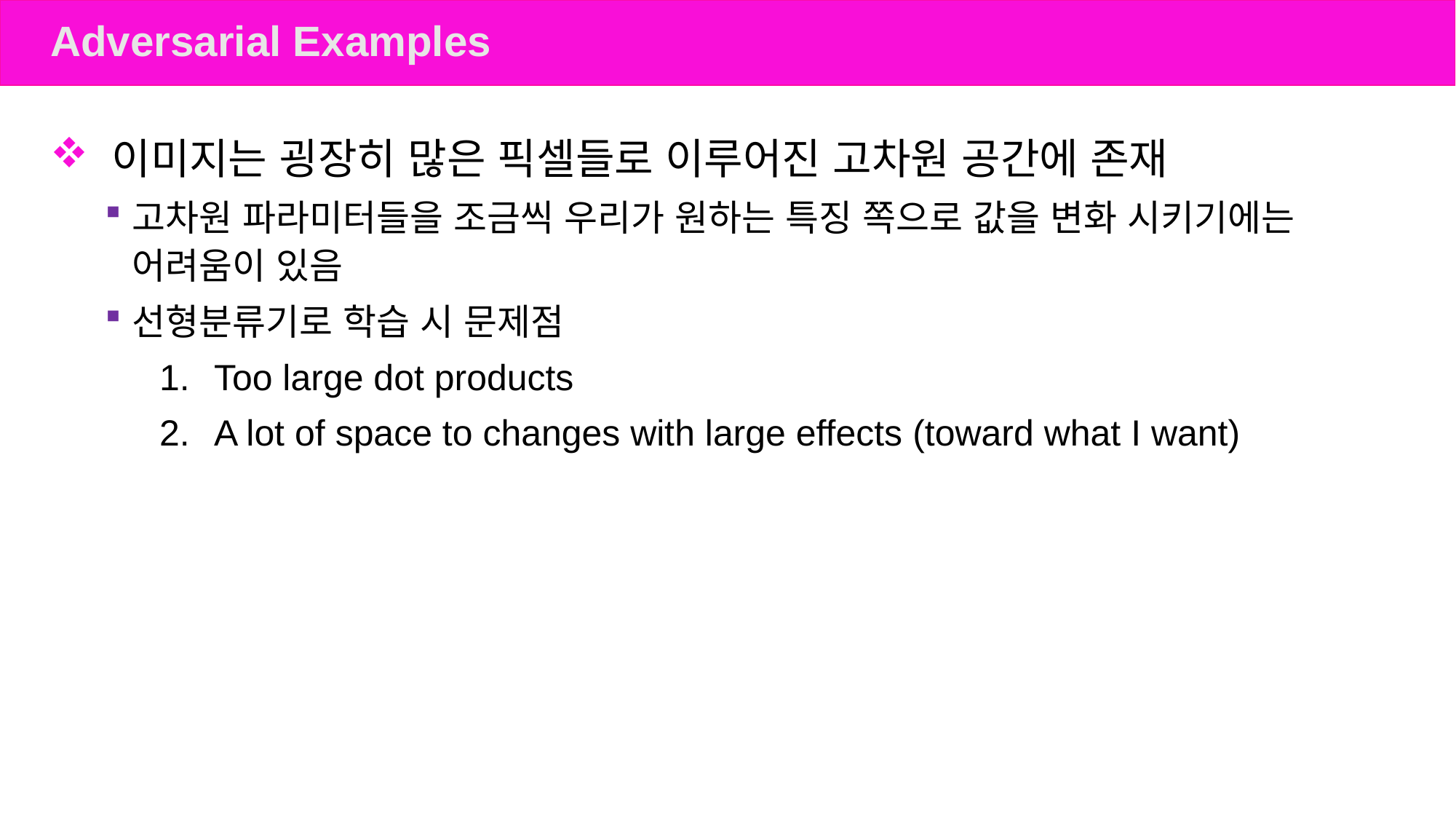

# Adversarial Examples
이미지는 굉장히 많은 픽셀들로 이루어진 고차원 공간에 존재
고차원 파라미터들을 조금씩 우리가 원하는 특징 쪽으로 값을 변화 시키기에는 어려움이 있음
선형분류기로 학습 시 문제점
Too large dot products
A lot of space to changes with large effects (toward what I want)